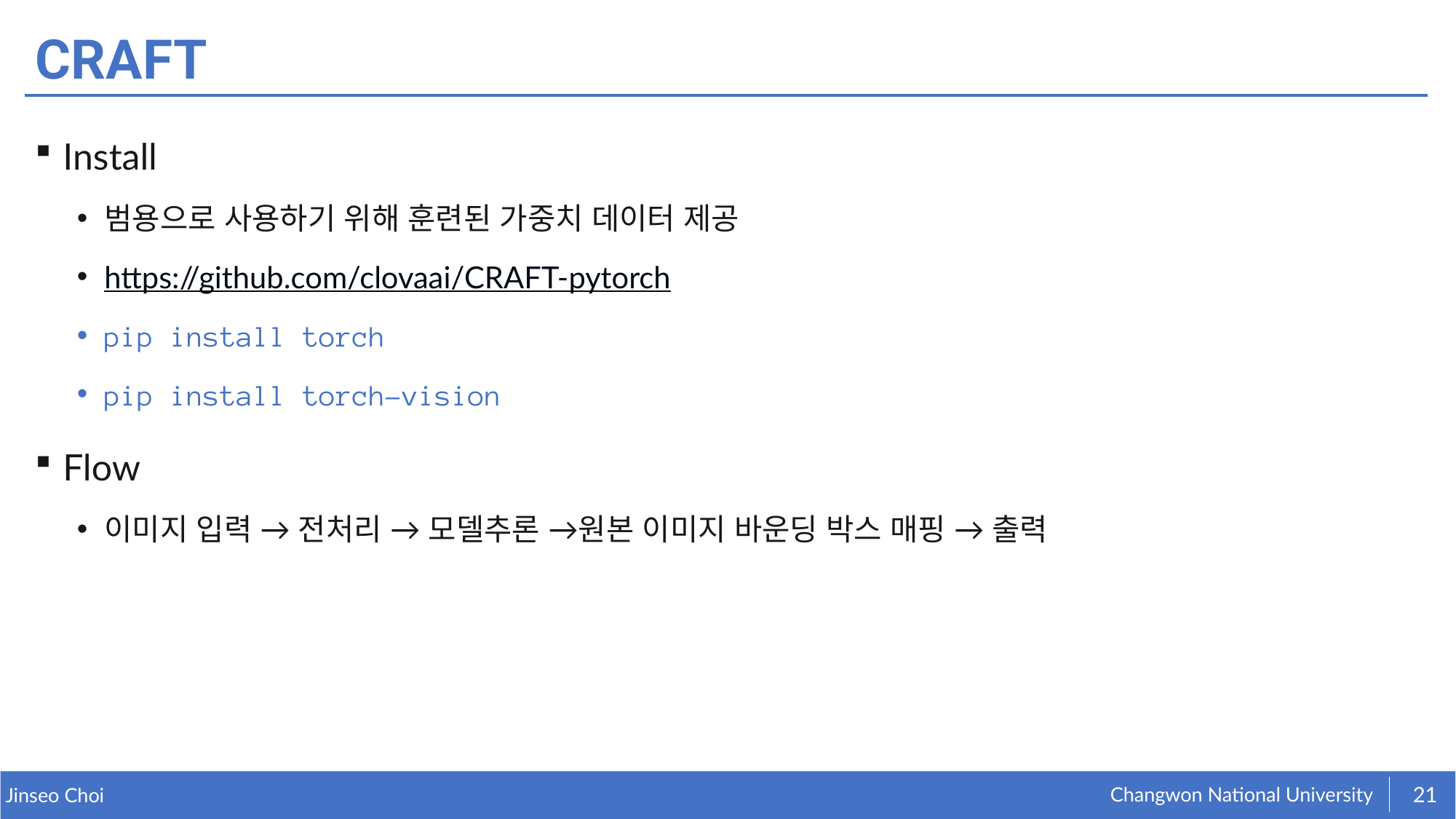

# CRAFT
Install
범용으로 사용하기 위해 훈련된 가중치 데이터 제공
https://github.com/clovaai/CRAFT-pytorch
pip install torch
pip install torch-vision
Flow
이미지 입력 → 전처리 → 모델추론 →원본 이미지 바운딩 박스 매핑 → 출력

21